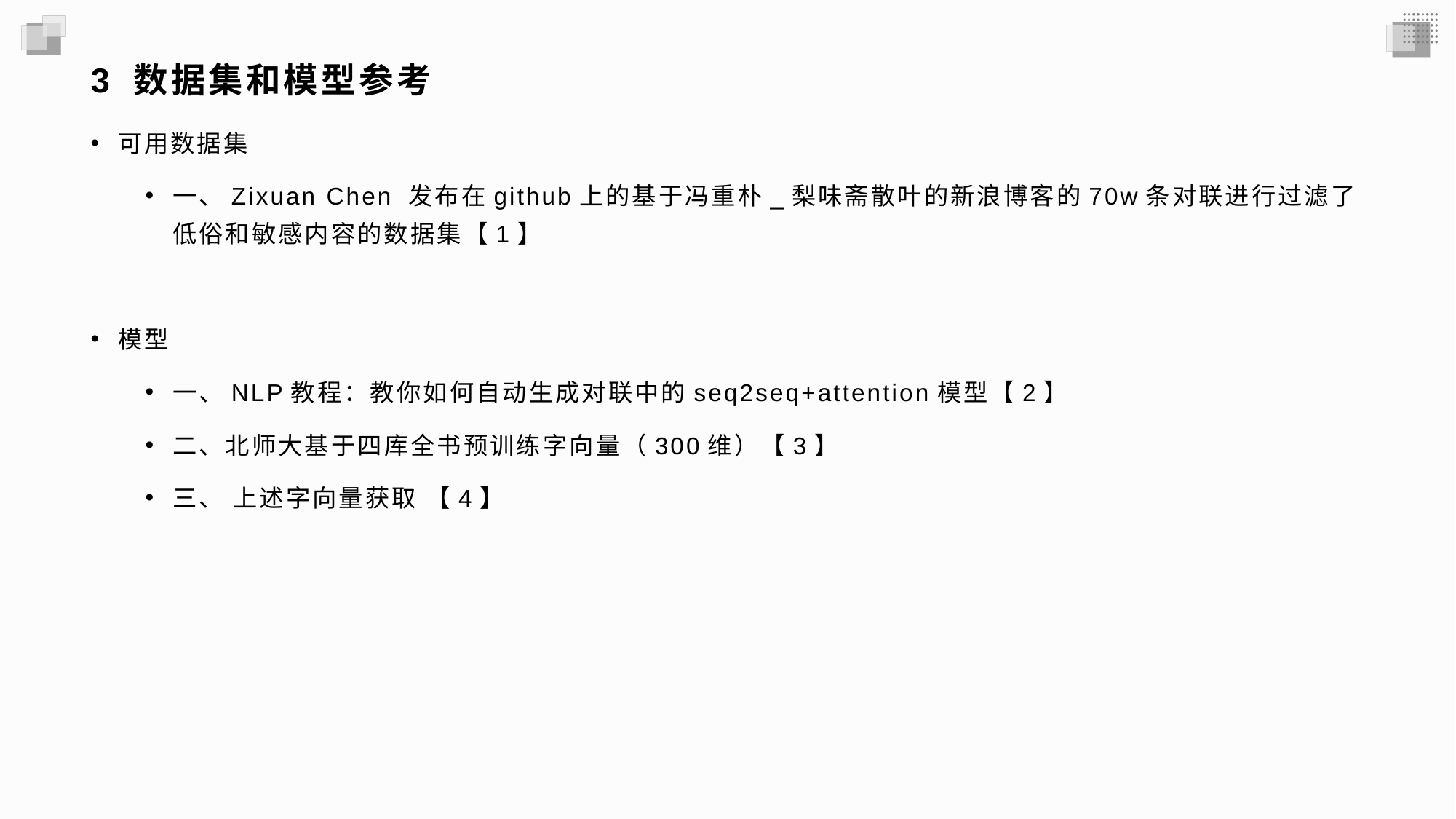

# 3 数据集和模型参考
可用数据集
一、Zixuan Chen 发布在github上的基于冯重朴_梨味斋散叶的新浪博客的70w条对联进行过滤了低俗和敏感内容的数据集【1】

模型
一、NLP教程：教你如何自动生成对联中的seq2seq+attention模型【2】
二、北师大基于四库全书预训练字向量（300维）【3】
三、 上述字向量获取 【4】